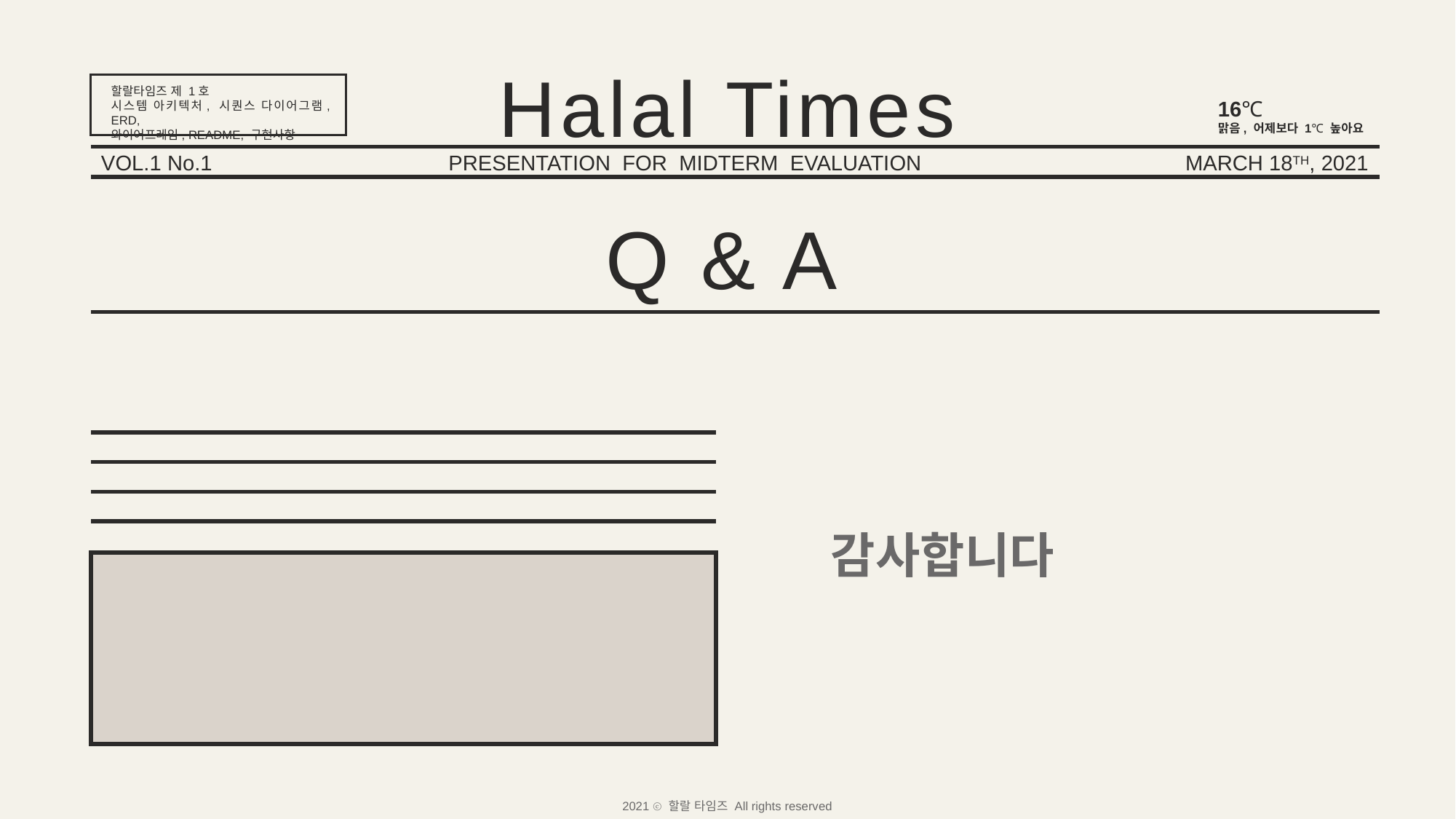

Halal Times

할랄타임즈 제 1호
시스템 아키텍처, 시퀀스 다이어그램, ERD,
와이어프레임, README, 구현사항
16℃
맑음, 어제보다 1℃ 높아요
VOL.1 No.1
PRESENTATION  FOR  MIDTERM  EVALUATION
MARCH 18TH, 2021
Q & A
감사합니다

2021 ⓒ 할랄 타임즈 All rights reserved